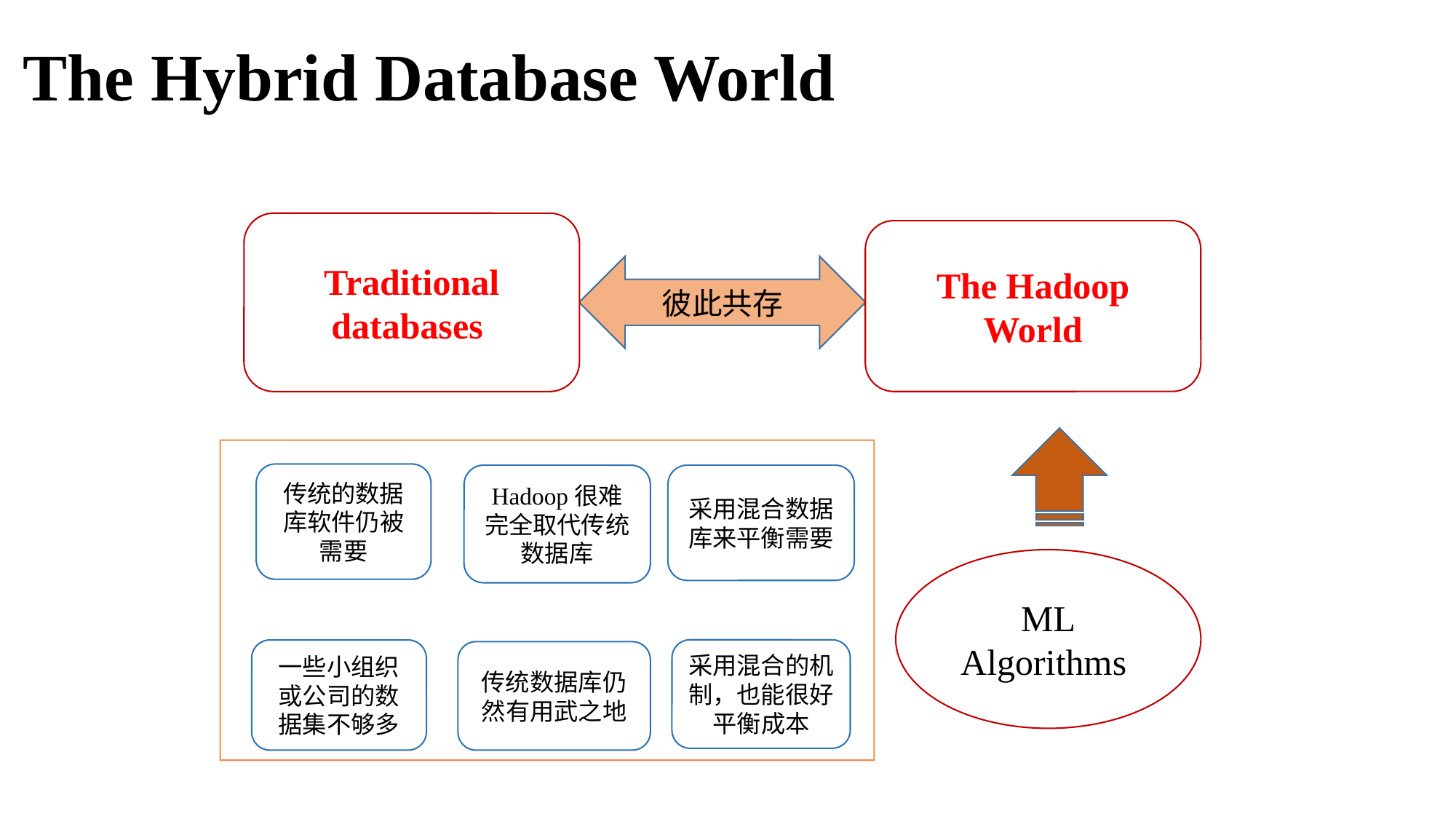

The Hybrid Database World
Traditional databases
The Hadoop World
彼此共存

传统的数据库软件仍被需要
Hadoop很难完全取代传统数据库
采用混合数据库来平衡需要
最适合处理大型复杂的数据集
采用混合的机制，也能很好平衡成本
一些小组织或公司的数据集不够多
传统数据库仍然有用武之地
ML
Algorithms